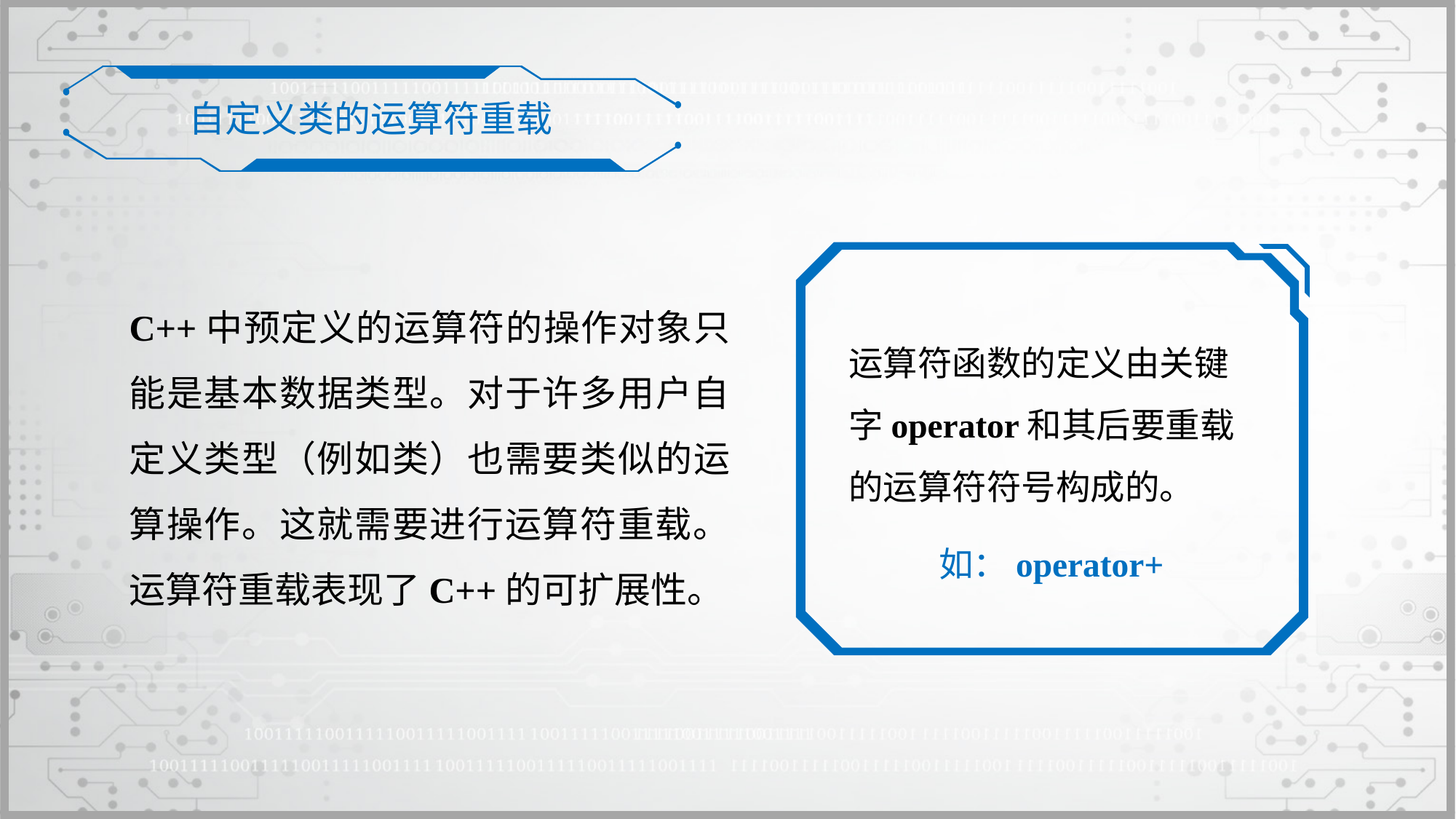

自定义类的运算符重载

运算符函数的定义由关键字operator和其后要重载的运算符符号构成的。
如：operator+
C++中预定义的运算符的操作对象只能是基本数据类型。对于许多用户自定义类型（例如类）也需要类似的运算操作。这就需要进行运算符重载。运算符重载表现了C++的可扩展性。